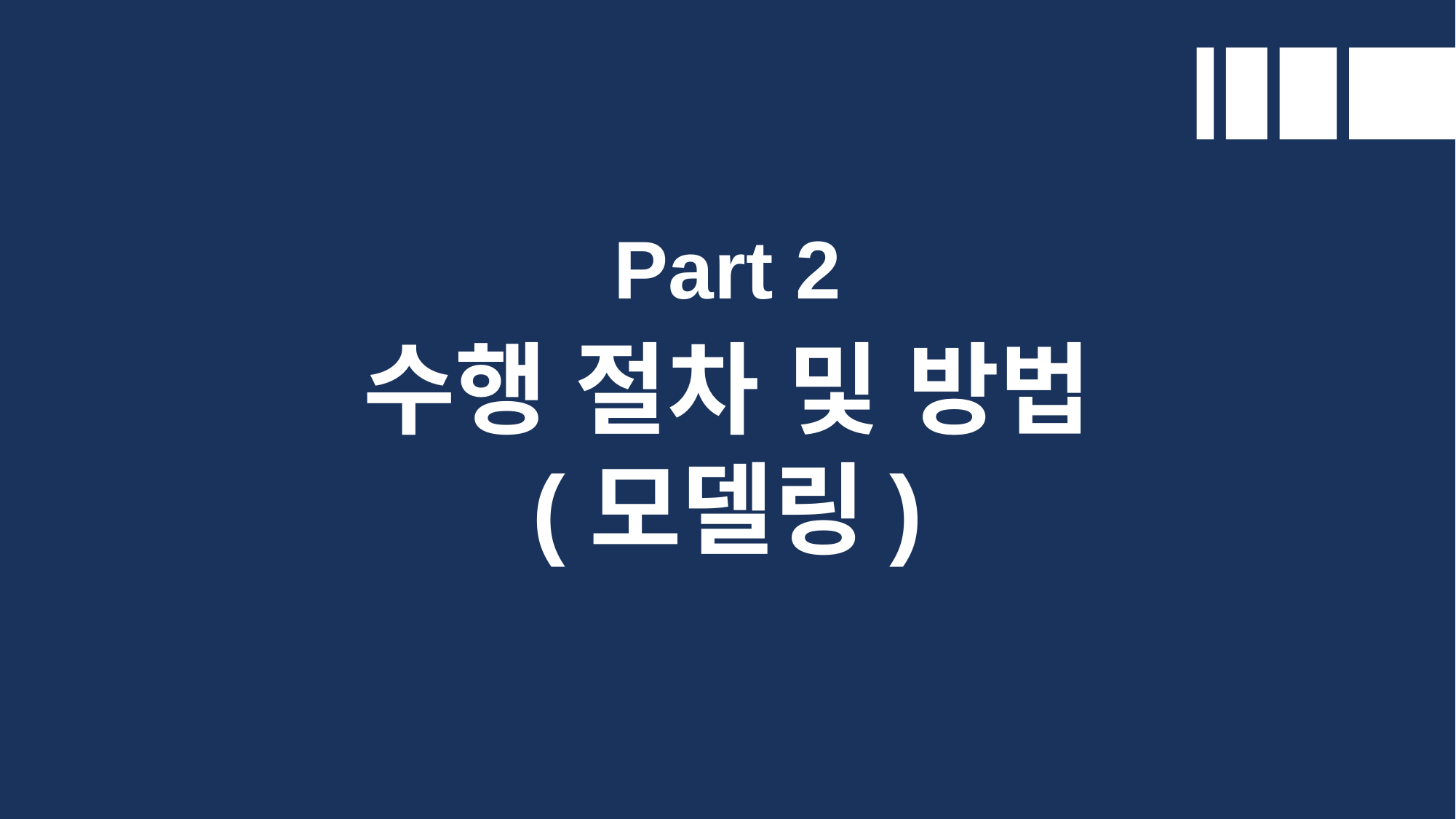

Part 2
수행 절차 및 방법
(모델링)